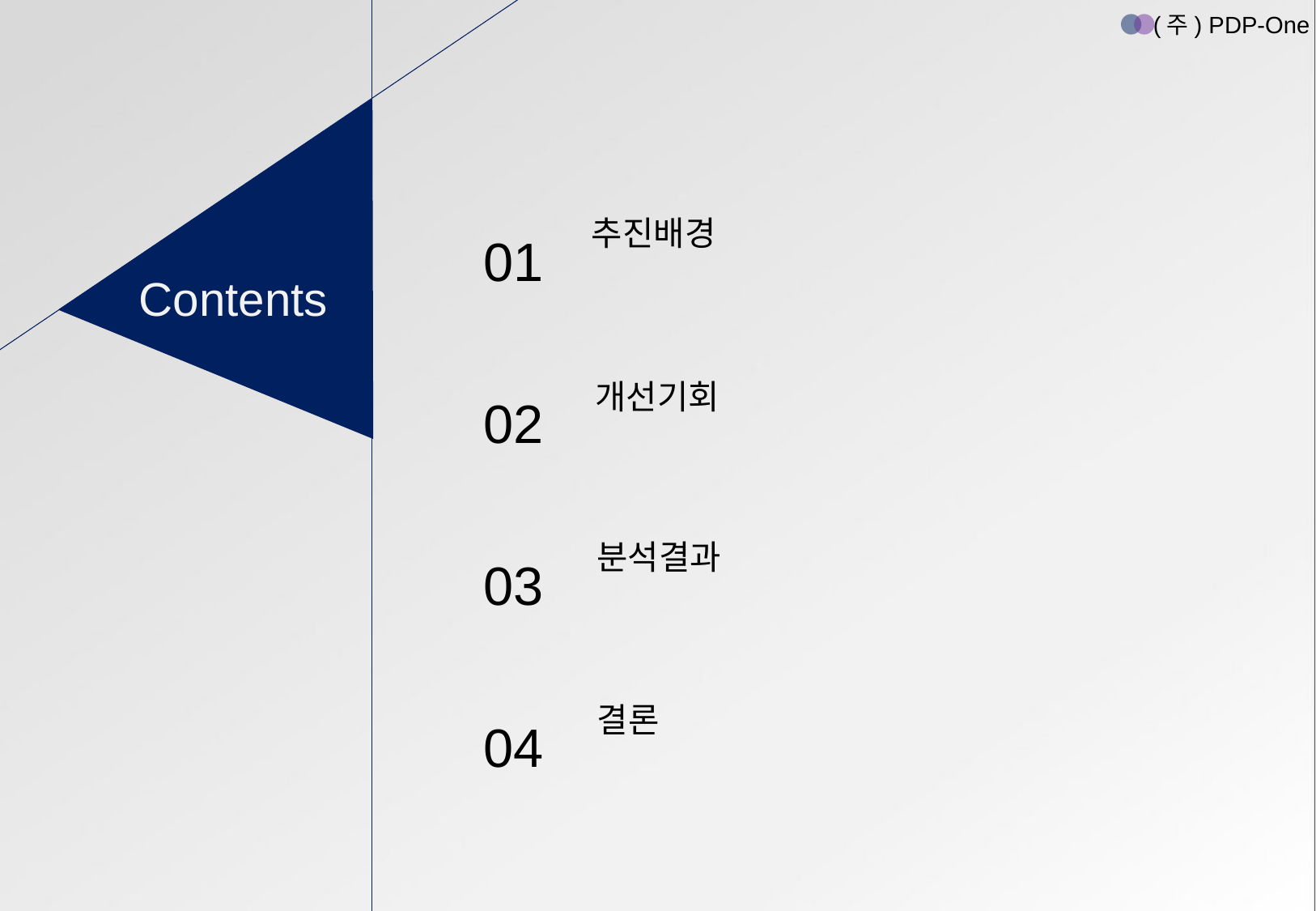

(주) PDP-One

01
02
03
04

추진배경
Contents
개선기회
분석결과
결론